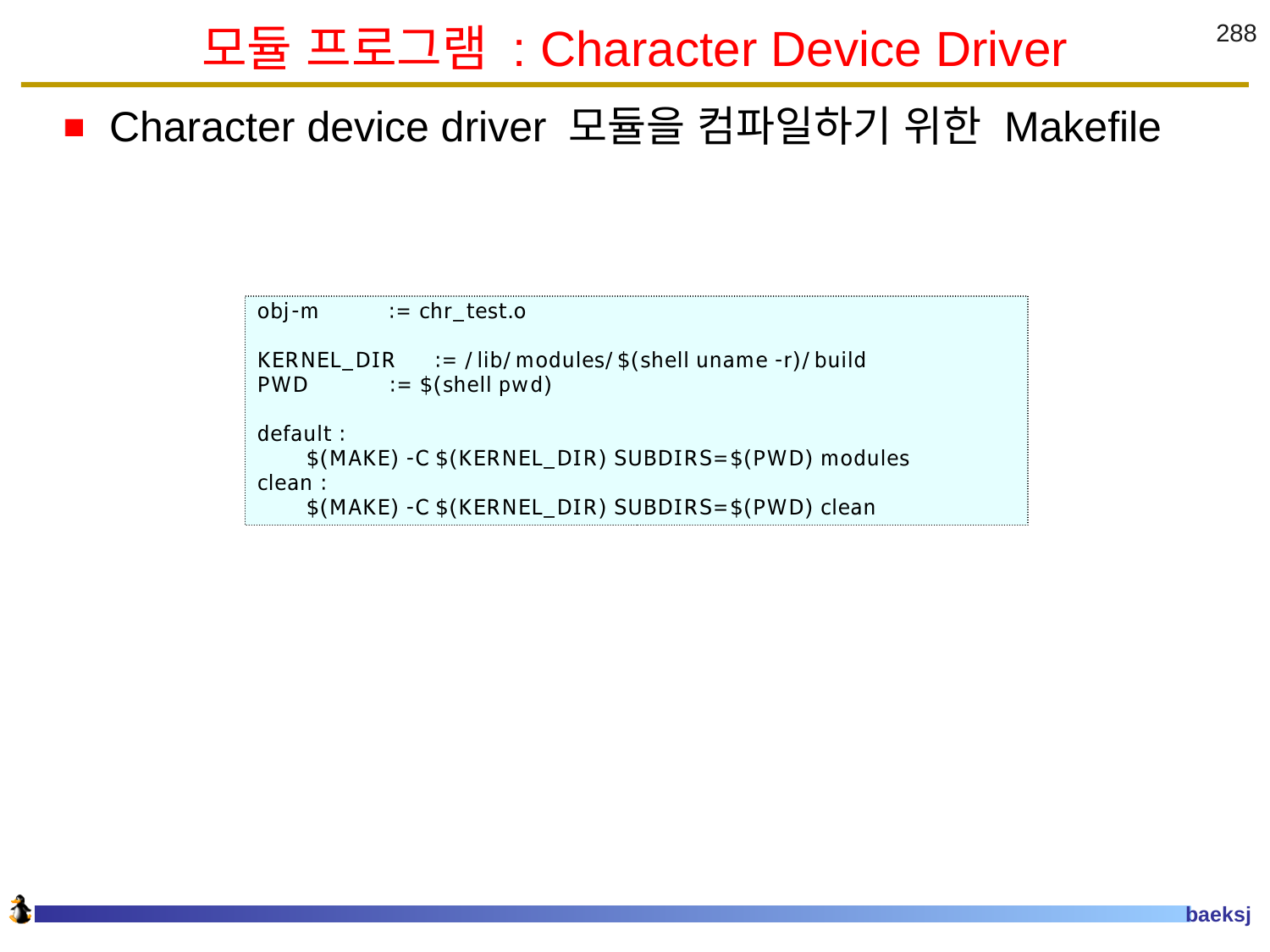

모듈 프로그램 : Character Device Driver
288
Character device driver 모듈을 컴파일하기 위한 Makefile
obj-m           := chr_test.o

KERNEL_DIR      := /lib/modules/$(shell uname -r)/build
PWD             := $(shell pwd)

default :
        $(MAKE) -C $(KERNEL_DIR) SUBDIRS=$(PWD) modules
clean :
        $(MAKE) -C $(KERNEL_DIR) SUBDIRS=$(PWD) clean